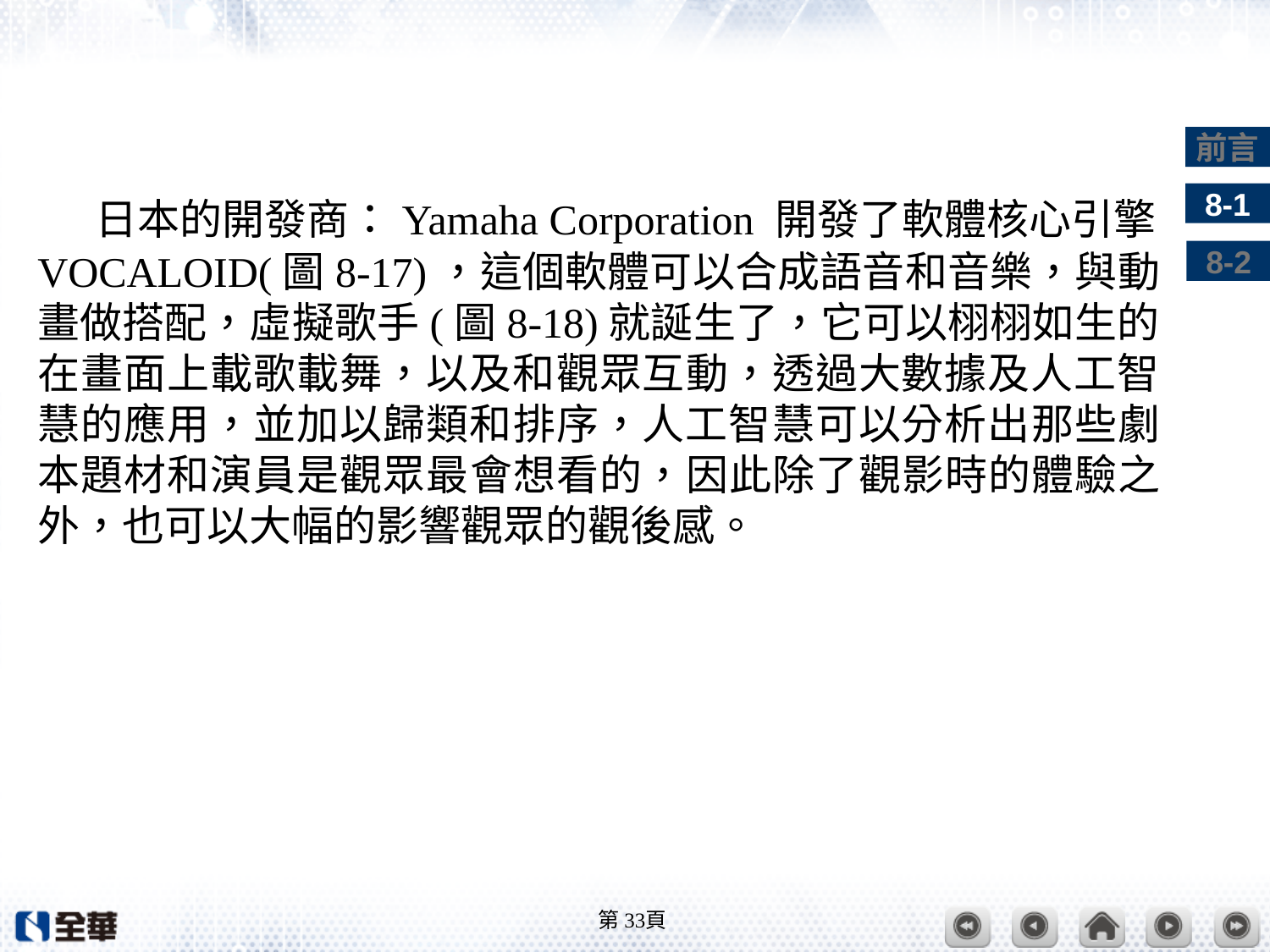

#
     日本的開發商：Yamaha Corporation 開發了軟體核心引擎
VOCALOID(圖8-17)，這個軟體可以合成語音和音樂，與動畫做搭配，虛擬歌手(圖8-18)就誕生了，它可以栩栩如生的在畫面上載歌載舞，以及和觀眾互動，透過大數據及人工智慧的應用，並加以歸類和排序，人工智慧可以分析出那些劇本題材和演員是觀眾最會想看的，因此除了觀影時的體驗之外，也可以大幅的影響觀眾的觀後感。